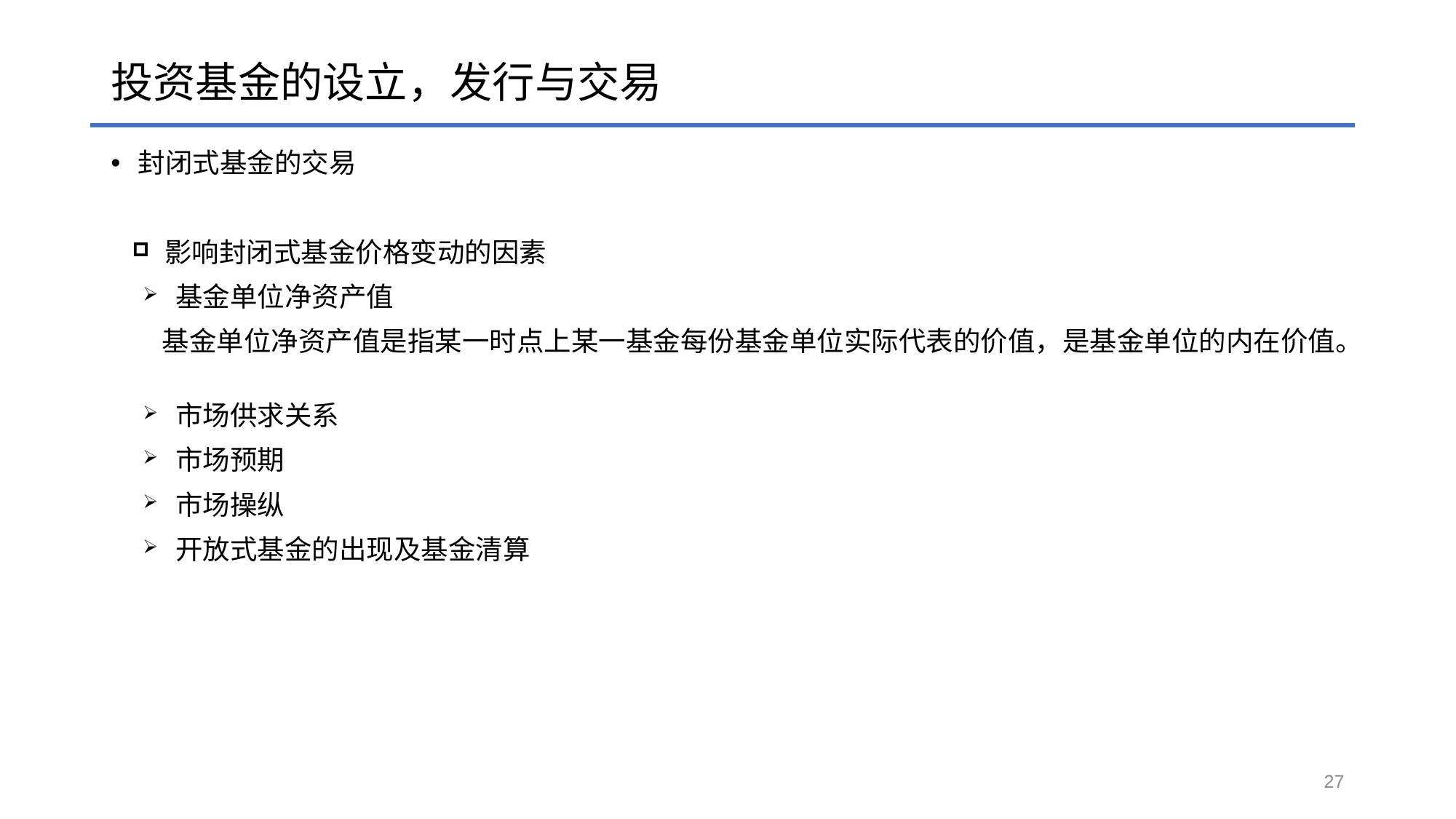

# 投资基金的设立，发行与交易
封闭式基金的交易

影响封闭式基金价格变动的因素
基金单位净资产值
  基金单位净资产值是指某一时点上某一基金每份基金单位实际代表的价值，是基金单位的内在价值。
市场供求关系
市场预期
市场操纵
开放式基金的出现及基金清算
27